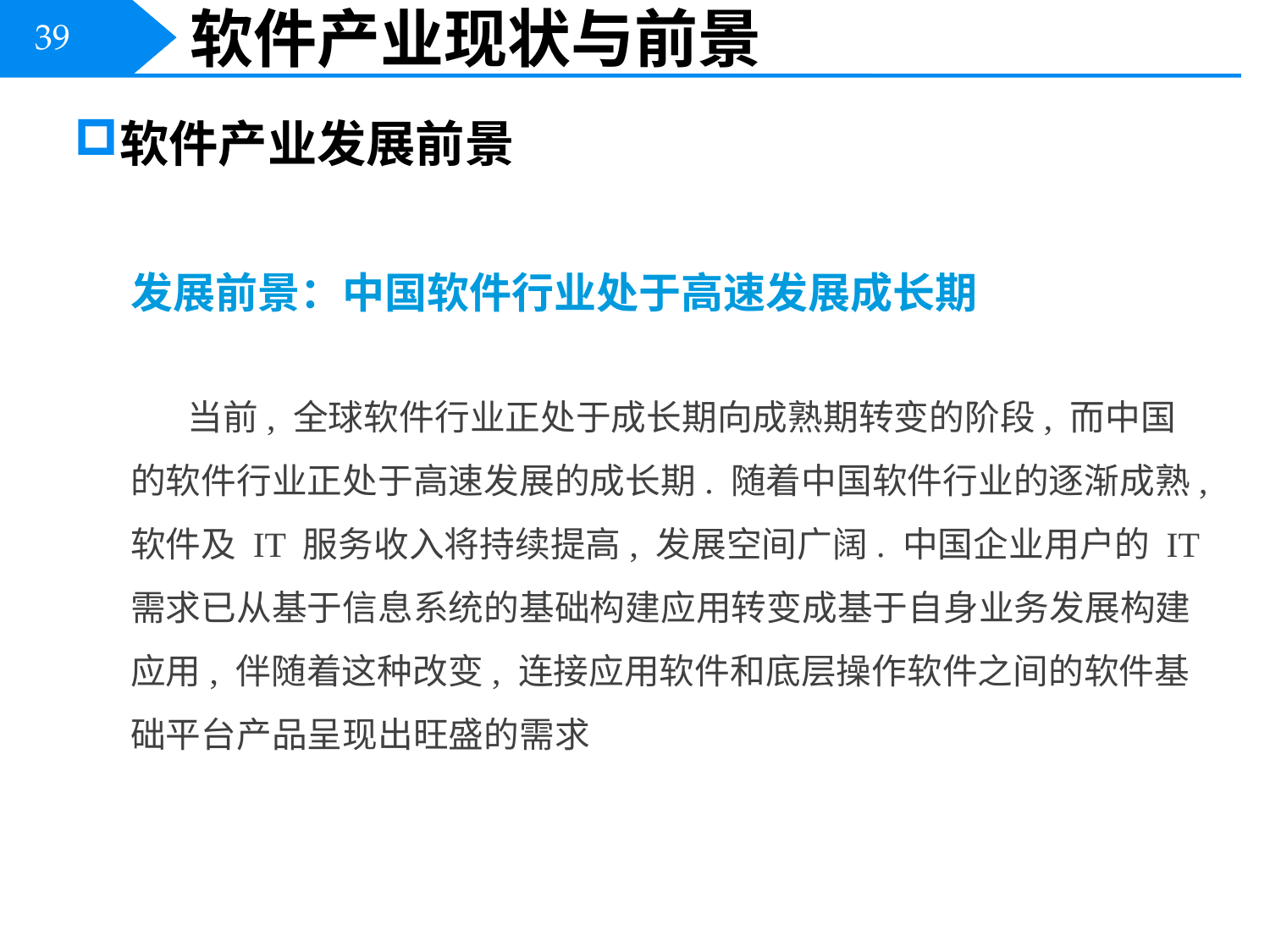

# 软件产业现状与前景

软件产业发展前景
发展前景：中国软件行业处于高速发展成长期
当前, 全球软件行业正处于成长期向成熟期转变的阶段, 而中国的软件行业正处于高速发展的成长期. 随着中国软件行业的逐渐成熟, 软件及 IT 服务收入将持续提高, 发展空间广阔. 中国企业用户的 IT 需求已从基于信息系统的基础构建应用转变成基于自身业务发展构建应用, 伴随着这种改变, 连接应用软件和底层操作软件之间的软件基础平台产品呈现出旺盛的需求